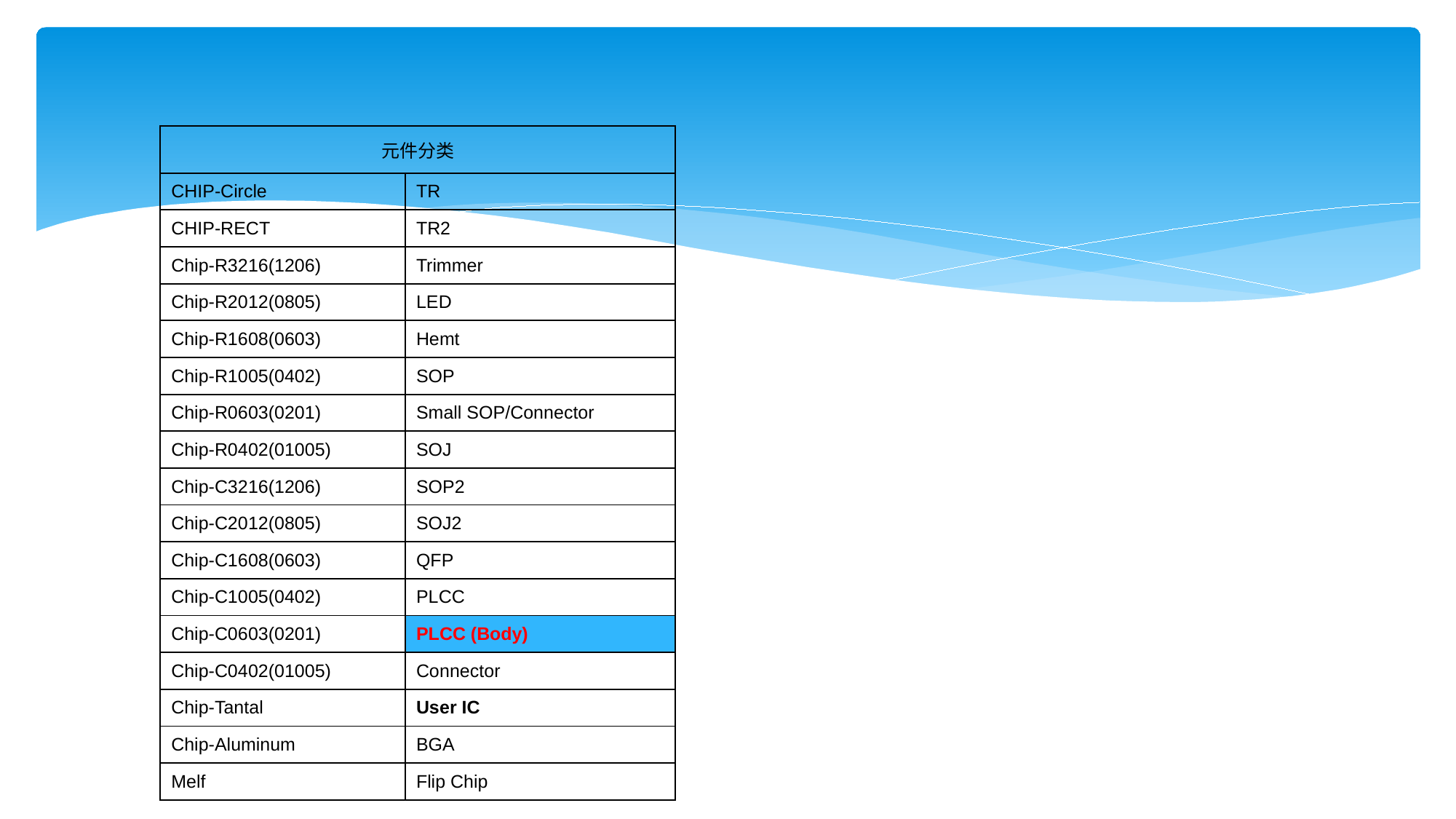

| 元件分类 |  |
| --- | --- |
| CHIP-Circle | TR |
| CHIP-RECT | TR2 |
| Chip-R3216(1206) | Trimmer |
| Chip-R2012(0805) | LED |
| Chip-R1608(0603) | Hemt |
| Chip-R1005(0402) | SOP |
| Chip-R0603(0201) | Small SOP/Connector |
| Chip-R0402(01005) | SOJ |
| Chip-C3216(1206) | SOP2 |
| Chip-C2012(0805) | SOJ2 |
| Chip-C1608(0603) | QFP |
| Chip-C1005(0402) | PLCC |
| Chip-C0603(0201) | PLCC (Body) |
| Chip-C0402(01005) | Connector |
| Chip-Tantal | User IC |
| Chip-Aluminum | BGA |
| Melf | Flip Chip |